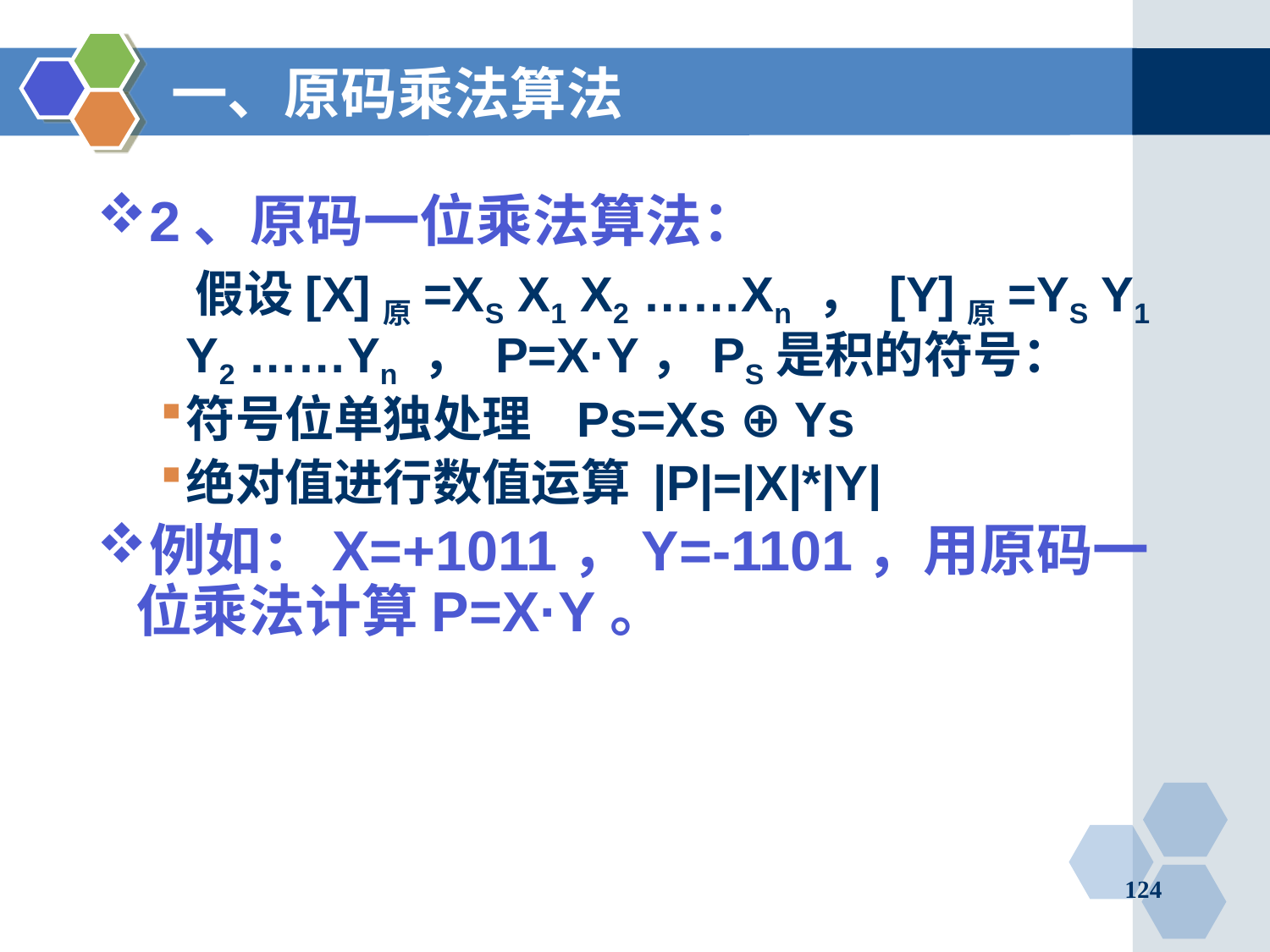

# 一、原码乘法算法
2、原码一位乘法算法：
  假设[X]原=XS X1 X2 ……Xn ， [Y]原=YS Y1 Y2 ……Yn ， P=X·Y，PS是积的符号：
符号位单独处理   Ps=Xs ⊕ Ys
绝对值进行数值运算 |P|=|X|*|Y|
例如：X=+1011，Y=-1101，用原码一位乘法计算P=X·Y。
124